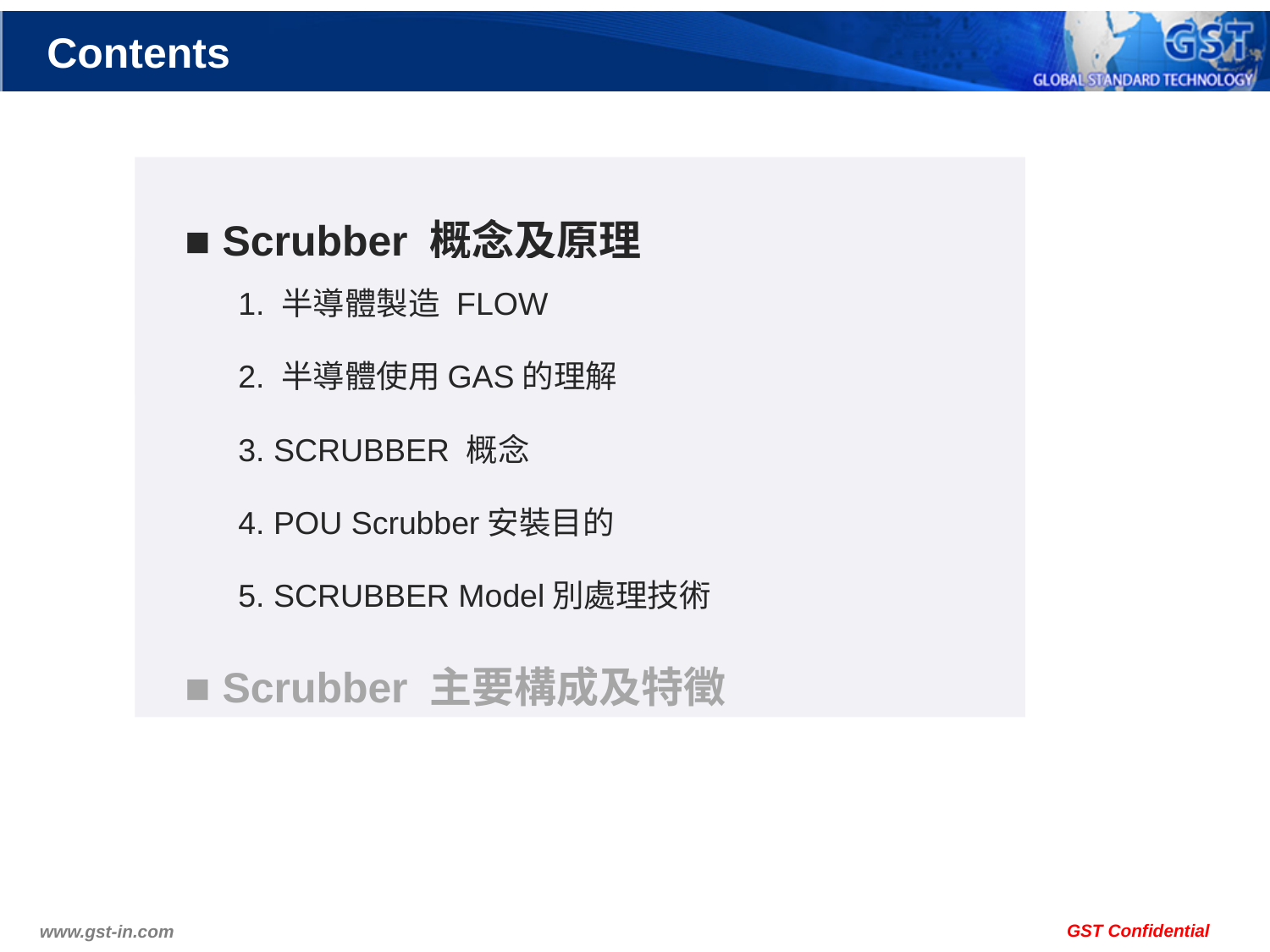

# Contents
■ Scrubber 概念及原理
■ Burn wet Scrubber 주요 구성 및 특징
      1. 半導體製造 FLOW
      2. 半導體使用GAS的理解
      3. SCRUBBER 概念
      4. POU Scrubber安裝目的
      5. SCRUBBER Model別處理技術
■ Scrubber 主要構成及特徵